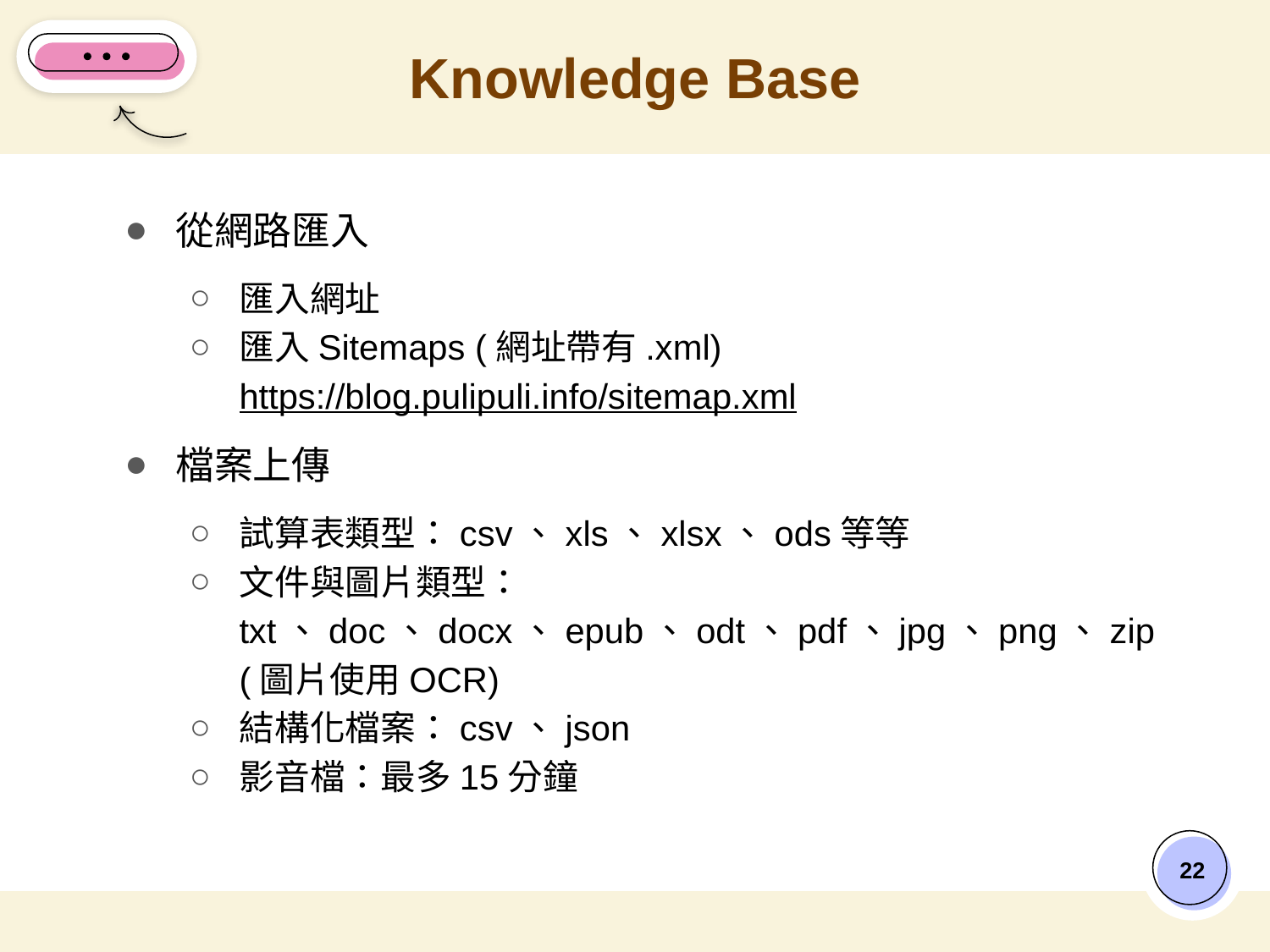

# Knowledge Base
從網路匯入
匯入網址
匯入Sitemaps (網址帶有.xml)
https://blog.pulipuli.info/sitemap.xml
檔案上傳
試算表類型：csv、xls、xlsx、ods等等
文件與圖片類型：txt、doc、docx、epub、odt、pdf、jpg、png、zip (圖片使用OCR)
結構化檔案：csv、json
影音檔：最多15分鐘
22